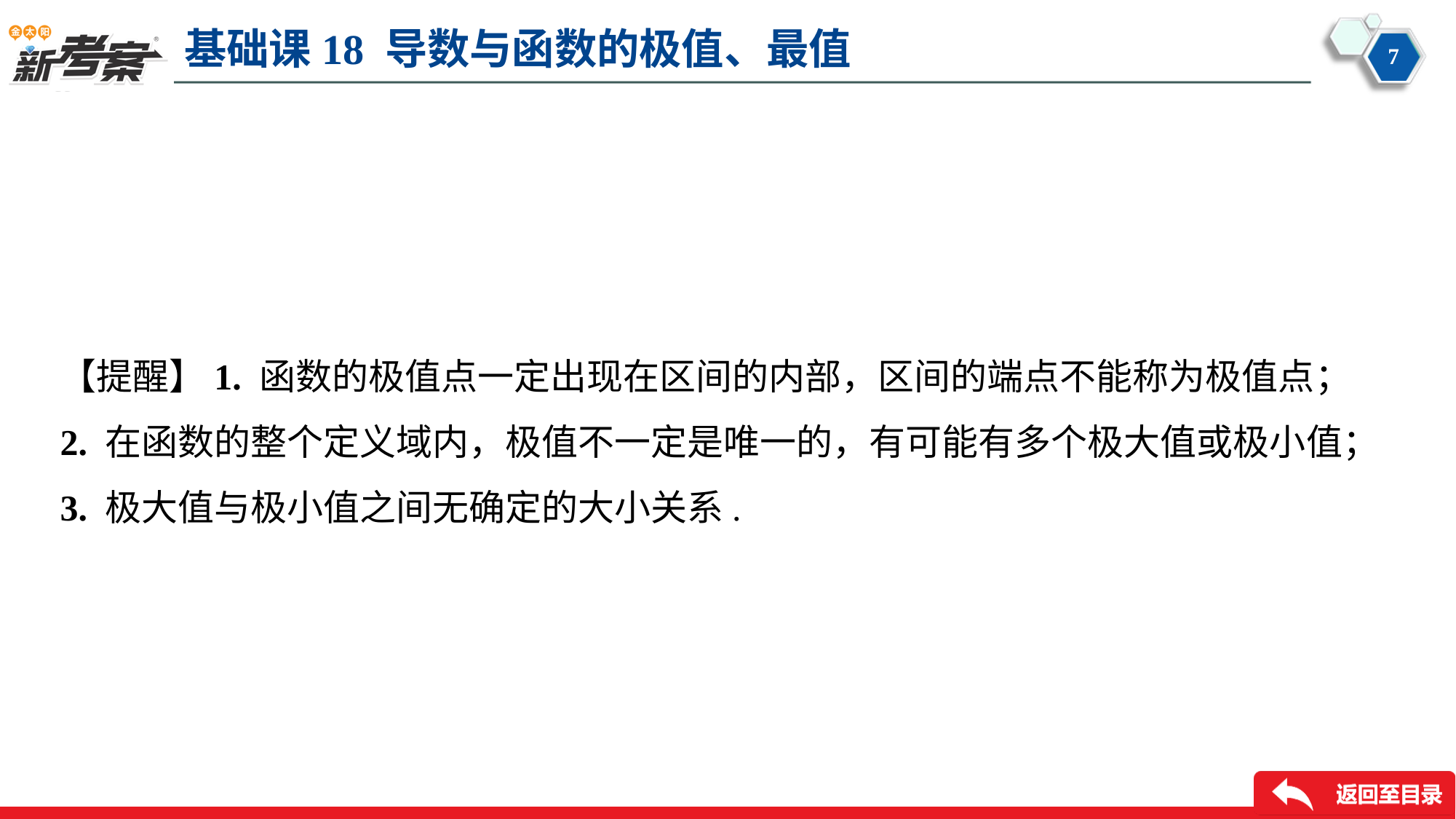

【提醒】1. 函数的极值点一定出现在区间的内部，区间的端点不能称为极值点；
2. 在函数的整个定义域内，极值不一定是唯一的，有可能有多个极大值或极小值；
3. 极大值与极小值之间无确定的大小关系.